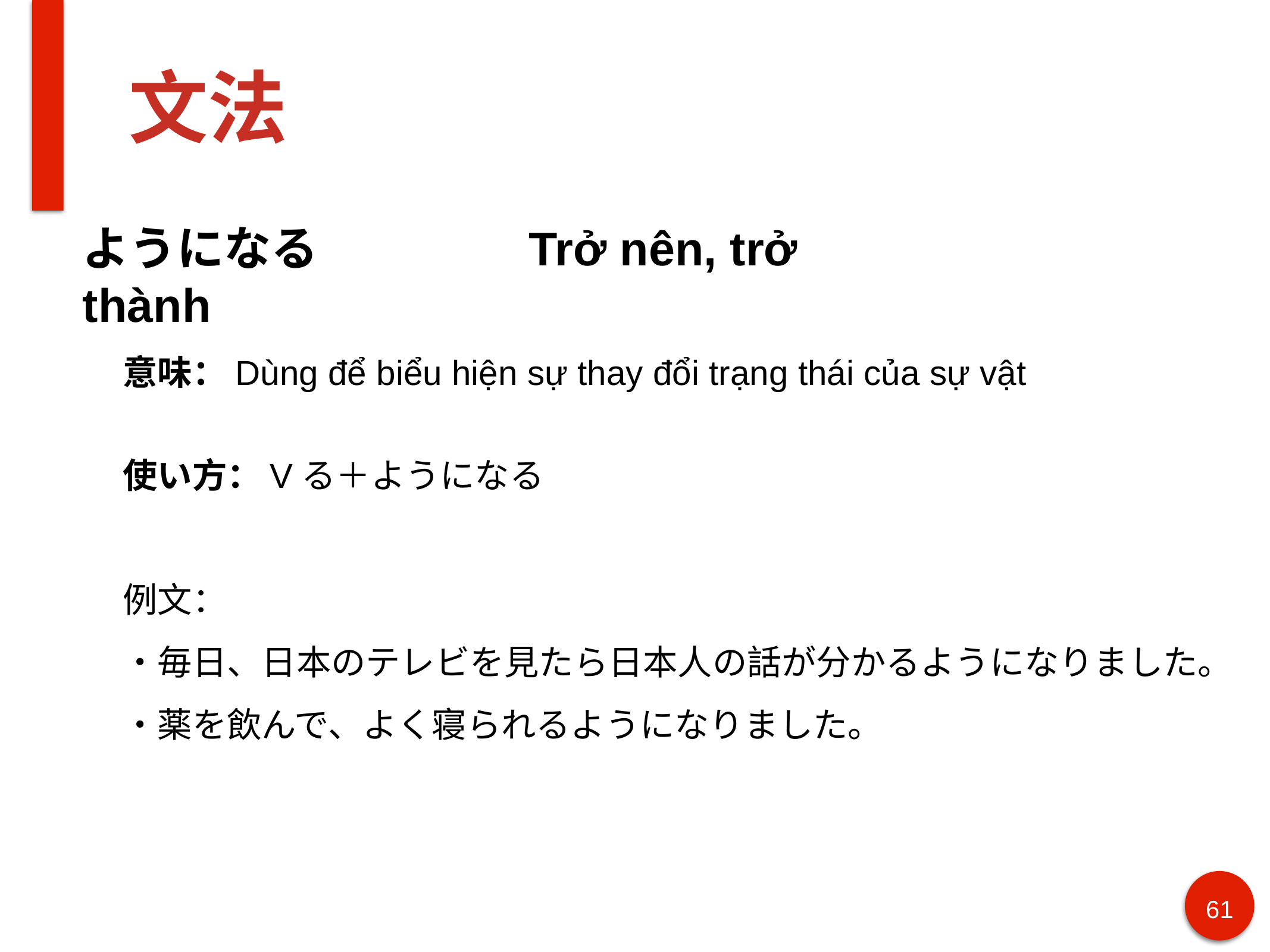

# 文法
ようになる 			Trở nên, trở thành

意味：Dùng để biểu hiện sự thay đổi trạng thái của sự vật
使い方：Vる＋ようになる
例文：
・毎日、日本のテレビを見たら日本人の話が分かるようになりました。
・薬を飲んで、よく寝られるようになりました。
61